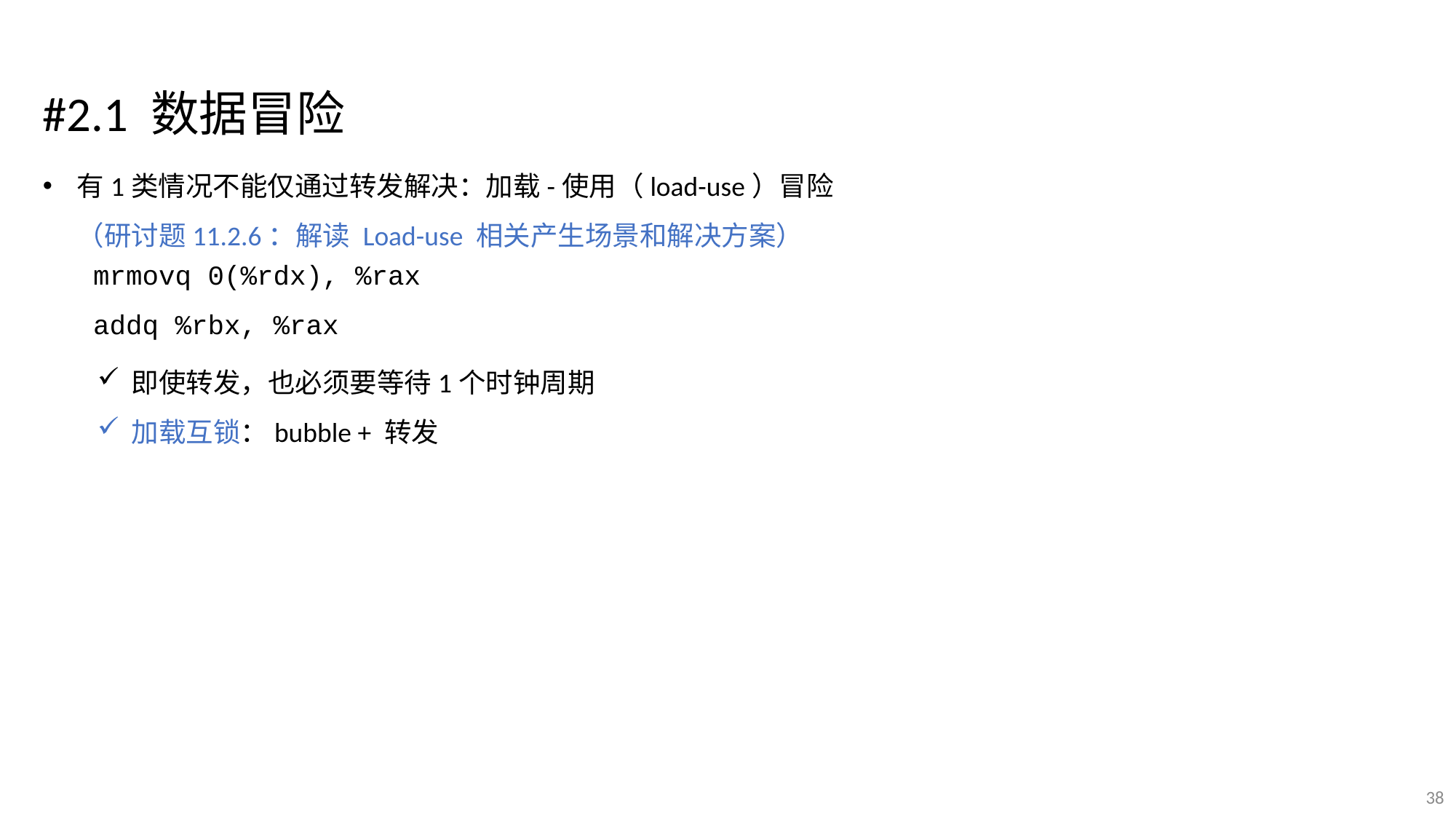

#2.1 数据冒险
有1类情况不能仅通过转发解决：加载-使用（load-use）冒险（研讨题11.2.6：解读 Load-use 相关产生场景和解决方案）

即使转发，也必须要等待1个时钟周期
加载互锁：bubble + 转发
mrmovq 0(%rdx), %rax
addq %rbx, %rax
38